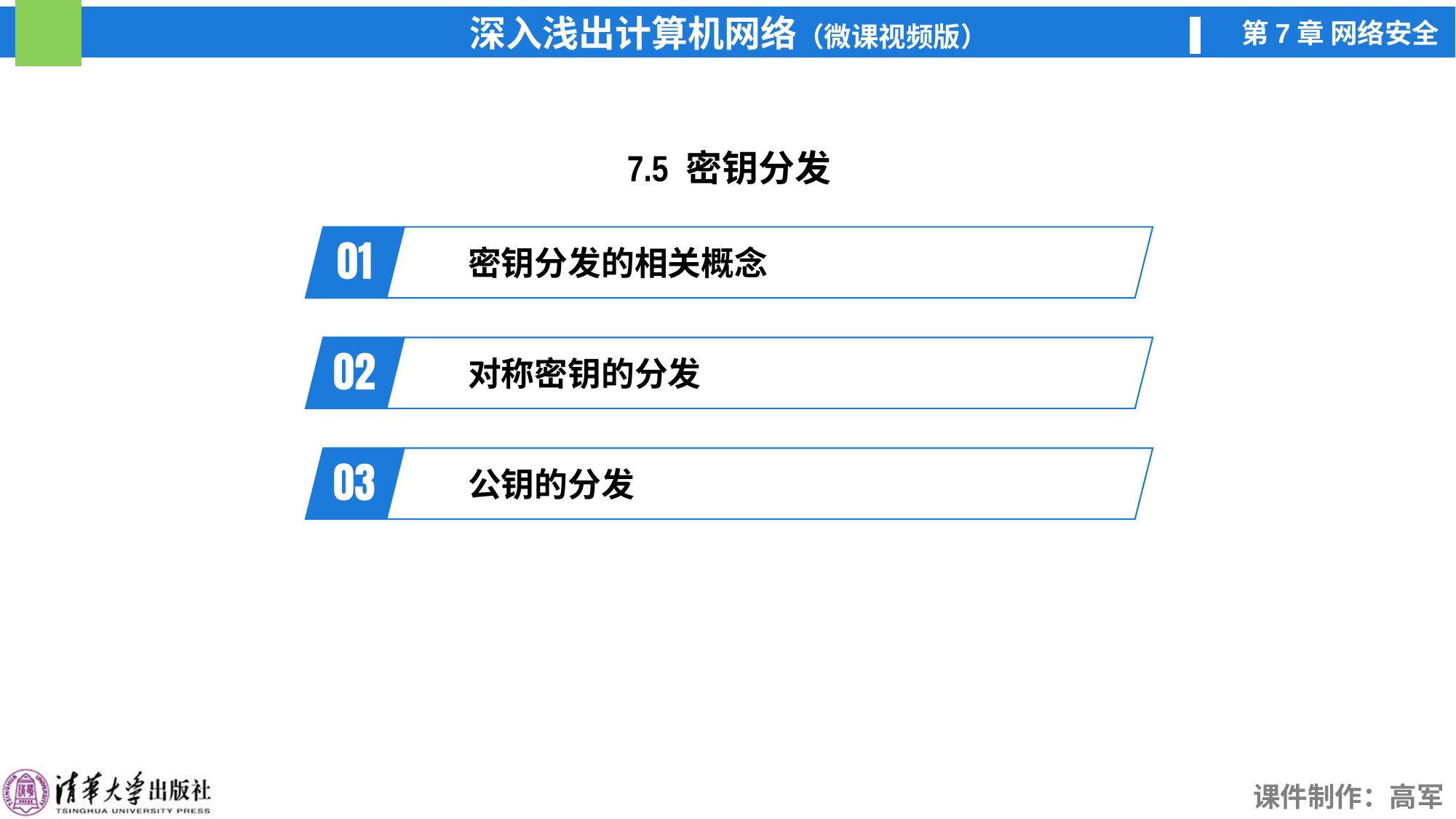

7.5 密钥分发
01
密钥分发的相关概念
02
对称密钥的分发
03
公钥的分发